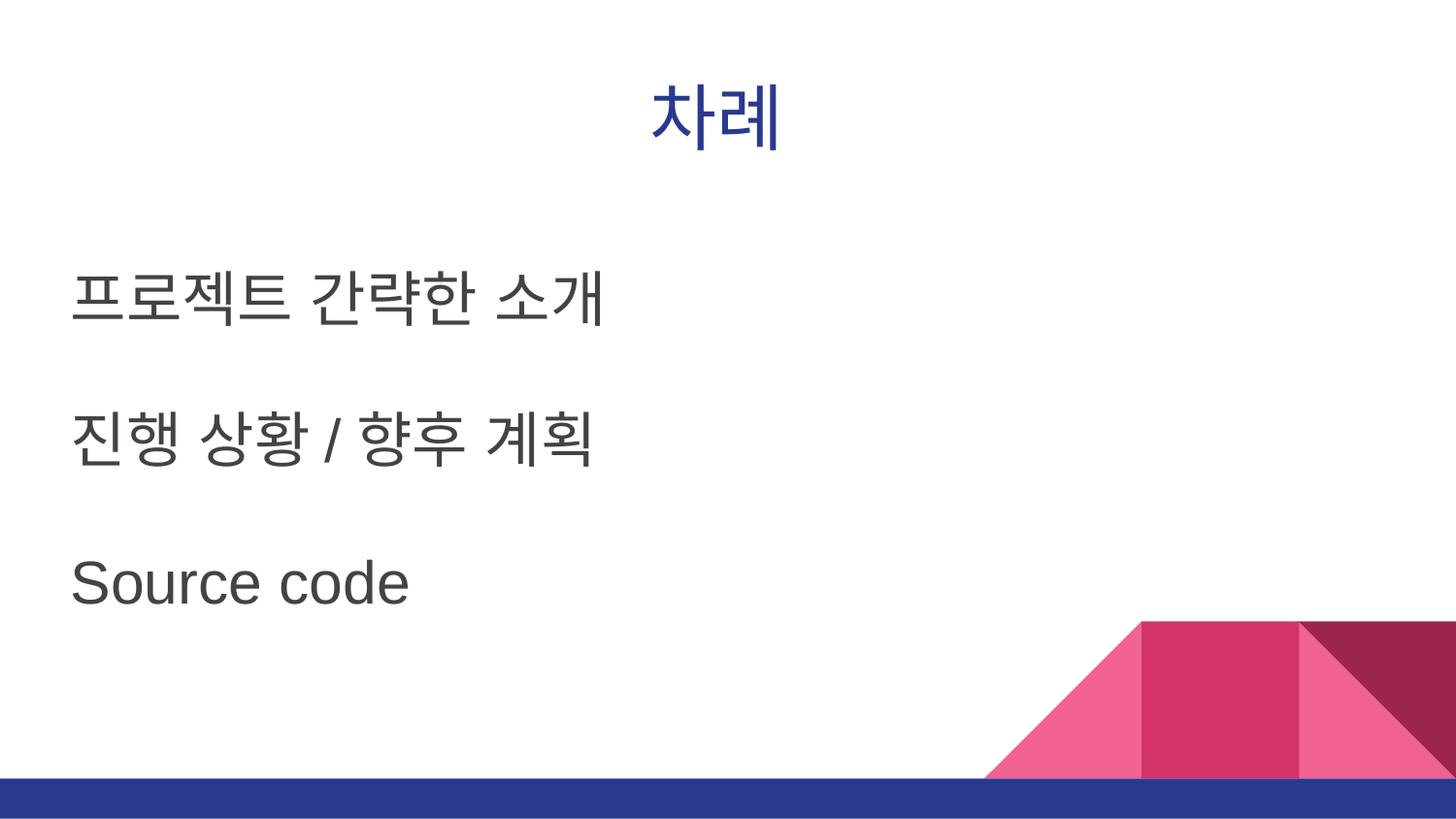

# 차례

프로젝트 간략한 소개
진행 상황/향후 계획
Source code